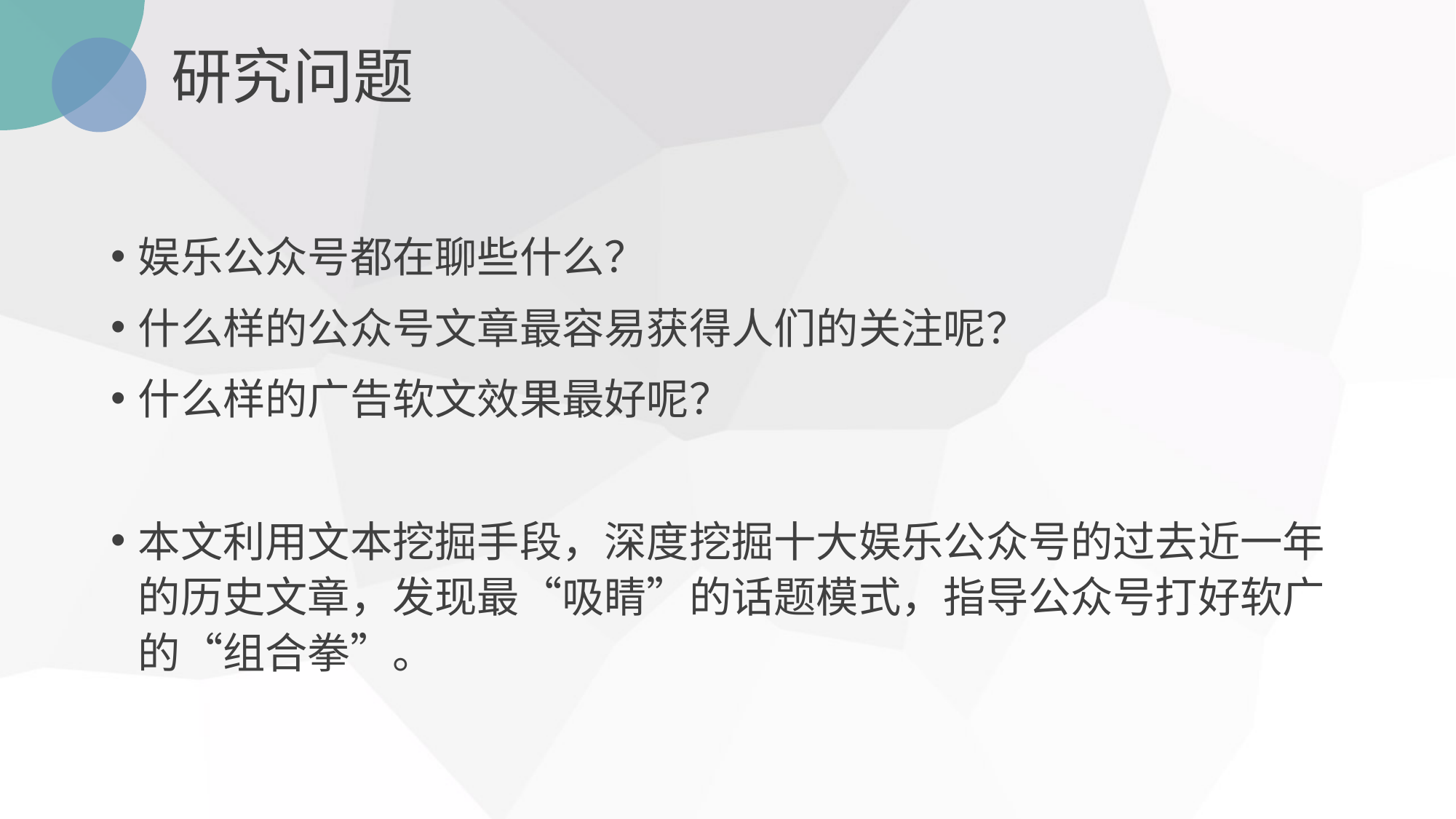

# 研究问题

娱乐公众号都在聊些什么？
什么样的公众号文章最容易获得人们的关注呢？
什么样的广告软文效果最好呢？

本文利用文本挖掘手段，深度挖掘十大娱乐公众号的过去近一年的历史文章，发现最“吸睛”的话题模式，指导公众号打好软广的“组合拳”。